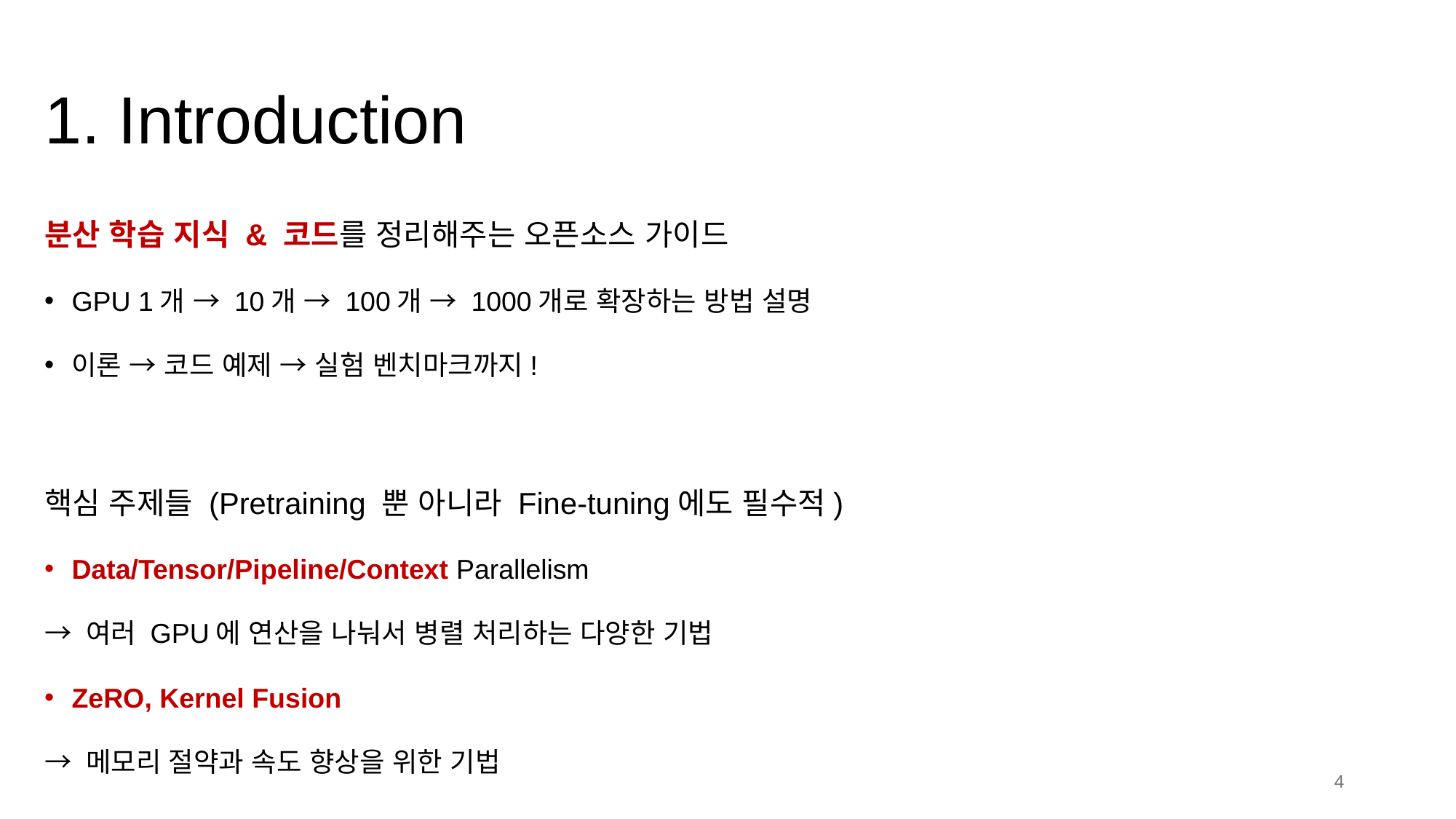

# 1. Introduction
분산 학습 지식 & 코드를 정리해주는 오픈소스 가이드
GPU 1개 → 10개 → 100개 → 1000개로 확장하는 방법 설명
이론 → 코드 예제 → 실험 벤치마크까지!

핵심 주제들 (Pretraining 뿐 아니라 Fine-tuning에도 필수적)
Data/Tensor/Pipeline/Context Parallelism
→ 여러 GPU에 연산을 나눠서 병렬 처리하는 다양한 기법
ZeRO, Kernel Fusion
→ 메모리 절약과 속도 향상을 위한 기법
4